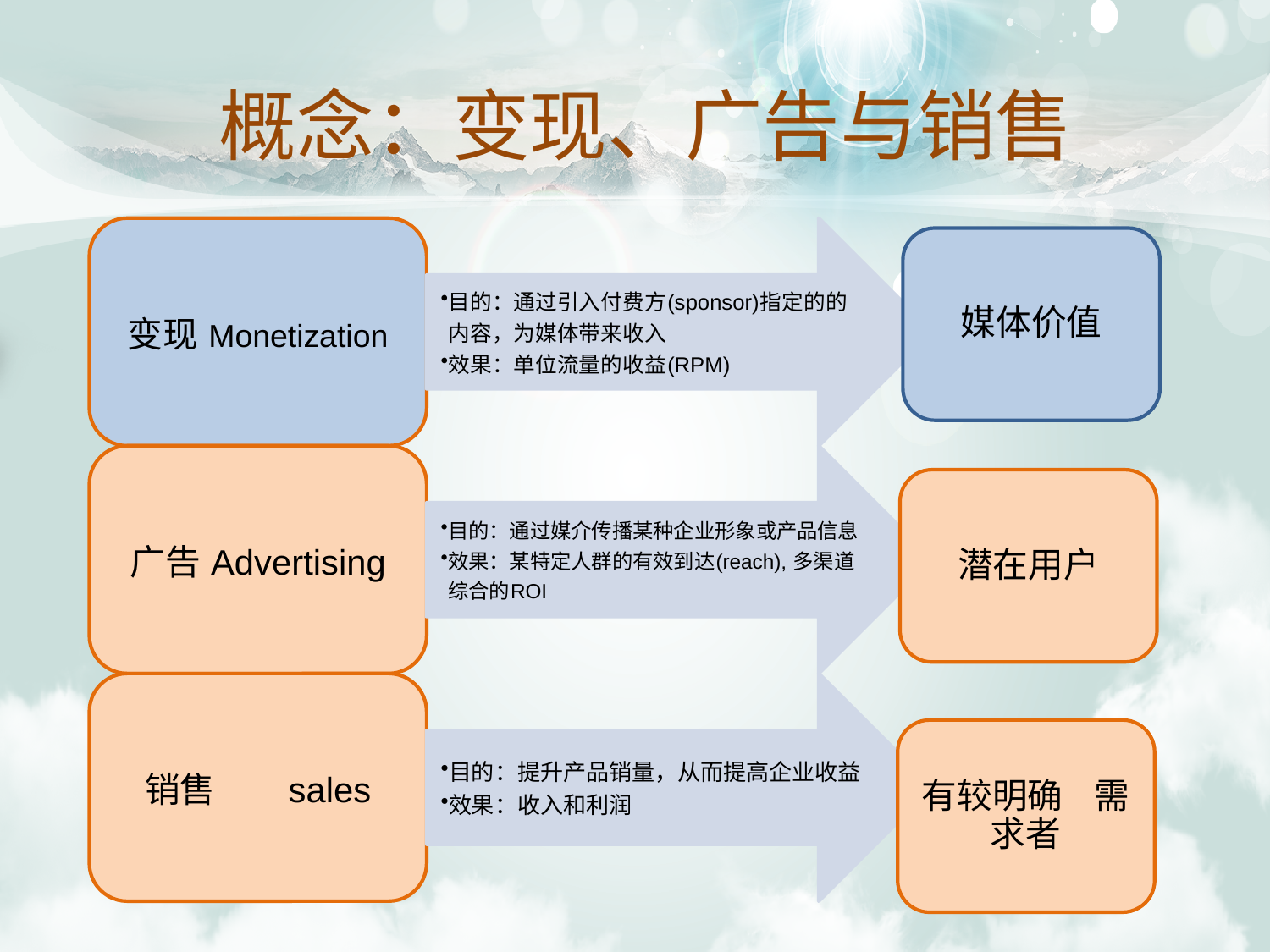

概念：变现、广告与销售
广告Advertising
目的：通过媒介传播某种企业形象或产品信息
效果：某特定人群的有效到达(reach), 多渠道综合的ROI
销售        sales
目的：提升产品销量，从而提高企业收益
效果：收入和利润
变现Monetization
目的：通过引入付费方(sponsor)指定的的内容，为媒体带来收入
效果：单位流量的收益(RPM)

媒体价值

潜在用户

有较明确    需求者